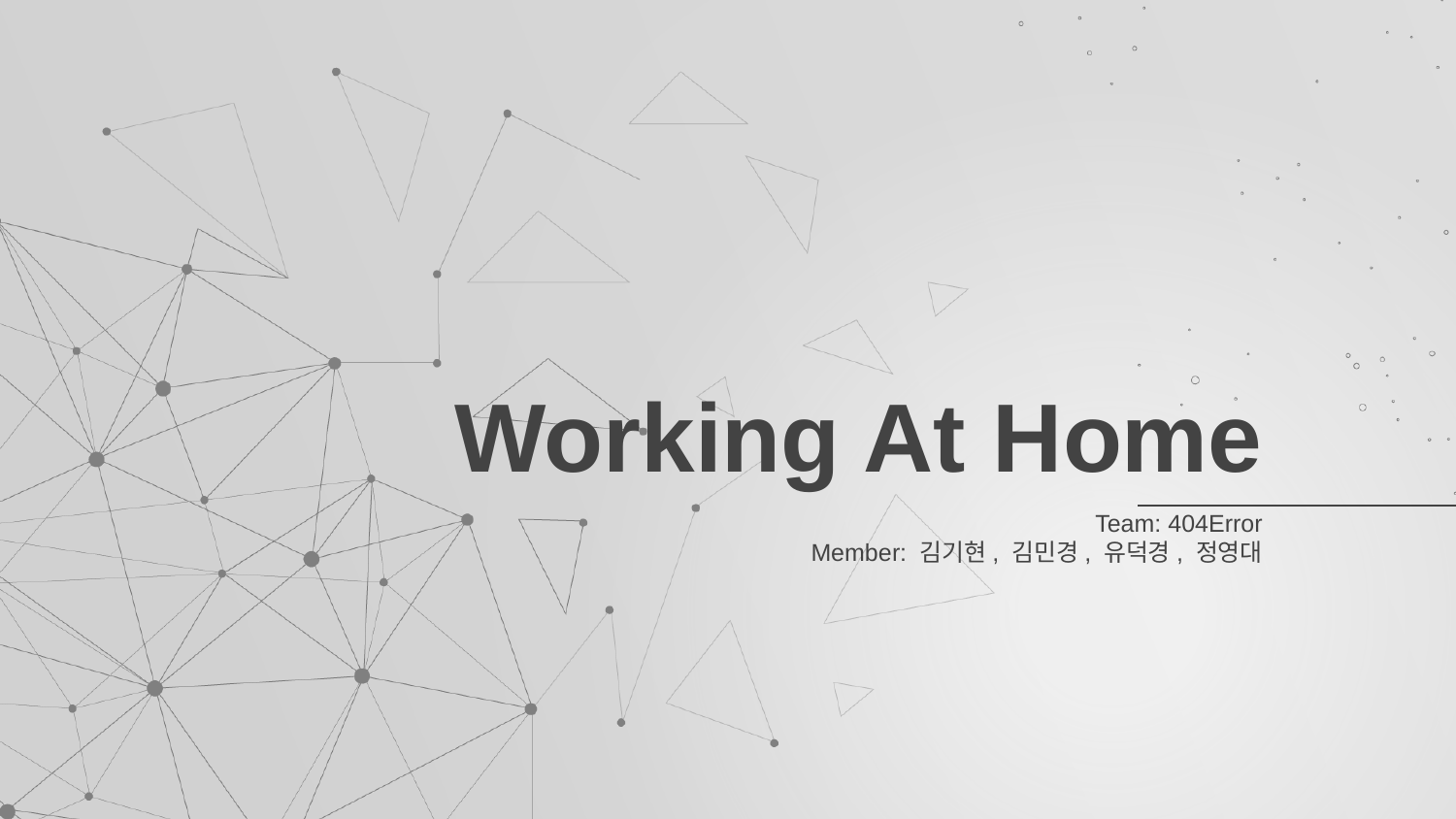

# Working At Home
 Team: 404Error
Member: 김기현, 김민경, 유덕경, 정영대